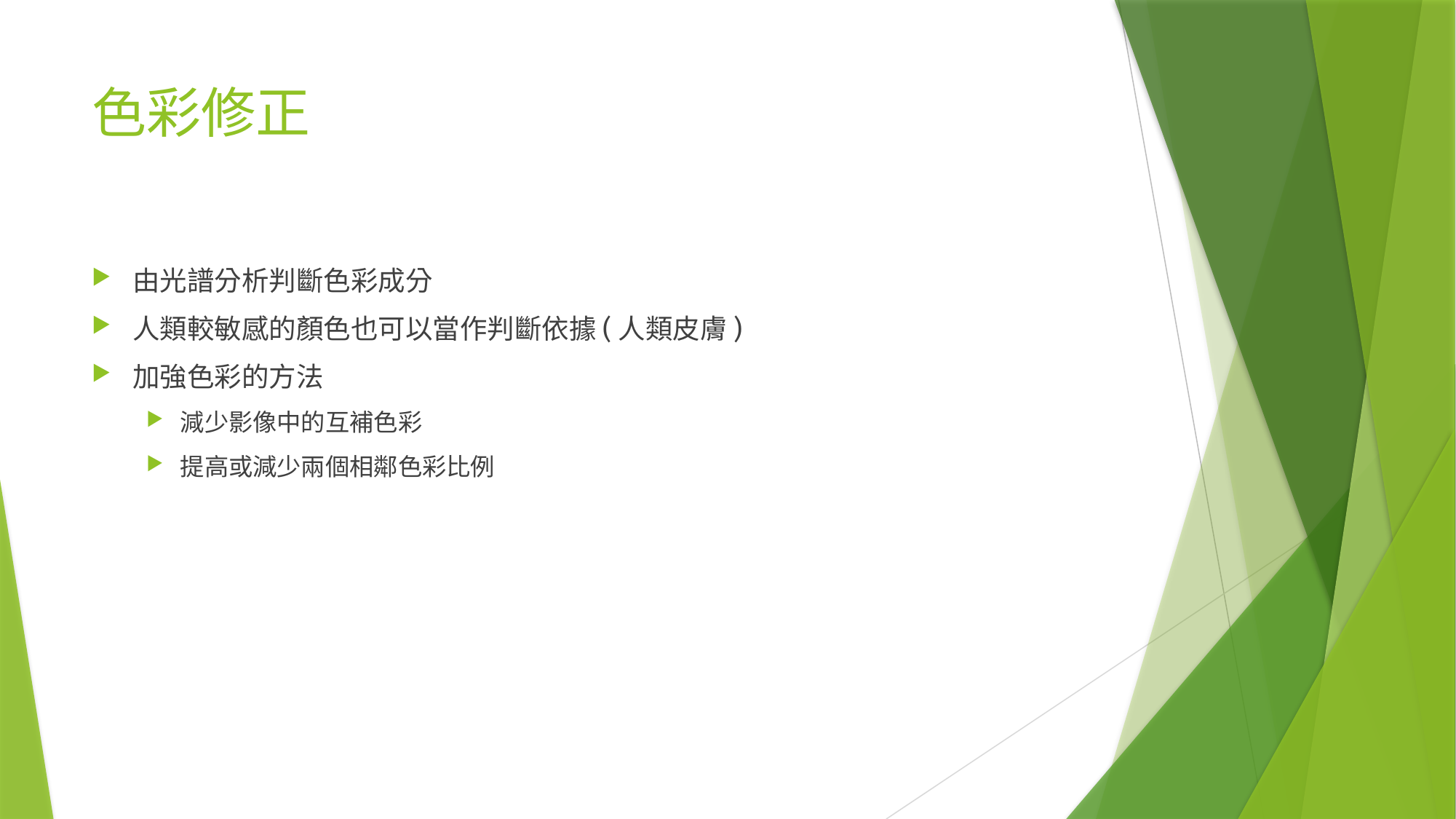

# 色彩修正
由光譜分析判斷色彩成分
人類較敏感的顏色也可以當作判斷依據(人類皮膚)
加強色彩的方法
減少影像中的互補色彩
提高或減少兩個相鄰色彩比例